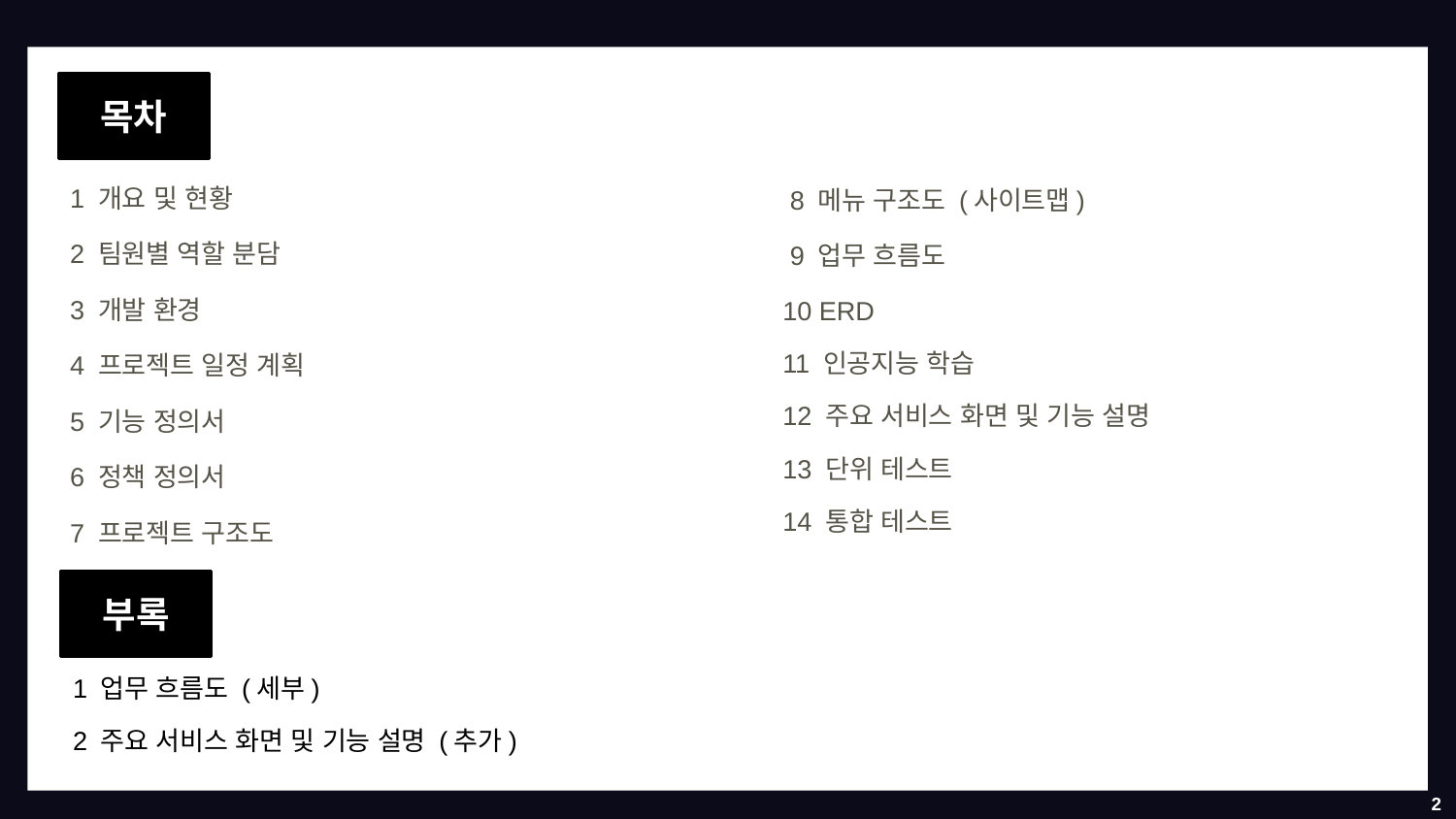

목차
1 개요 및 현황
2 팀원별 역할 분담
3 개발 환경
4 프로젝트 일정 계획
5 기능 정의서
6 정책 정의서
7 프로젝트 구조도
 8 메뉴 구조도 (사이트맵)
 9 업무 흐름도
10 ERD
11 인공지능 학습
12 주요 서비스 화면 및 기능 설명
13 단위 테스트
14 통합 테스트
부록
1 업무 흐름도 (세부)
2 주요 서비스 화면 및 기능 설명 (추가)
2